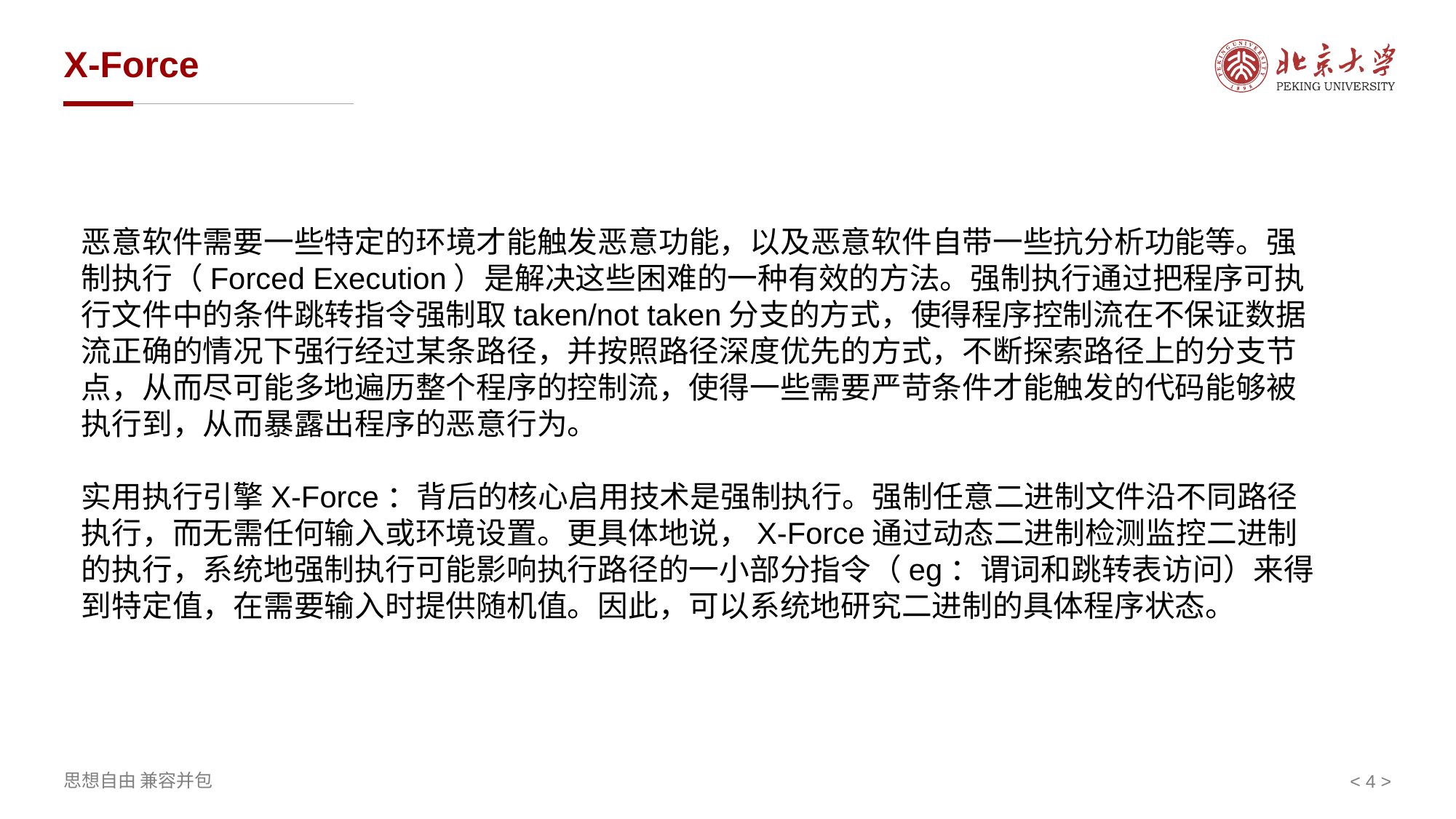

# X-Force
恶意软件需要一些特定的环境才能触发恶意功能，以及恶意软件自带一些抗分析功能等。强制执行（Forced Execution）是解决这些困难的一种有效的方法。强制执行通过把程序可执行文件中的条件跳转指令强制取taken/not taken分支的方式，使得程序控制流在不保证数据流正确的情况下强行经过某条路径，并按照路径深度优先的方式，不断探索路径上的分支节点，从而尽可能多地遍历整个程序的控制流，使得一些需要严苛条件才能触发的代码能够被执行到，从而暴露出程序的恶意行为。

实用执行引擎X-Force：背后的核心启用技术是强制执行。强制任意二进制文件沿不同路径执行，而无需任何输入或环境设置。更具体地说，X-Force通过动态二进制检测监控二进制的执行，系统地强制执行可能影响执行路径的一小部分指令（eg：谓词和跳转表访问）来得到特定值，在需要输入时提供随机值。因此，可以系统地研究二进制的具体程序状态。
< 4 >